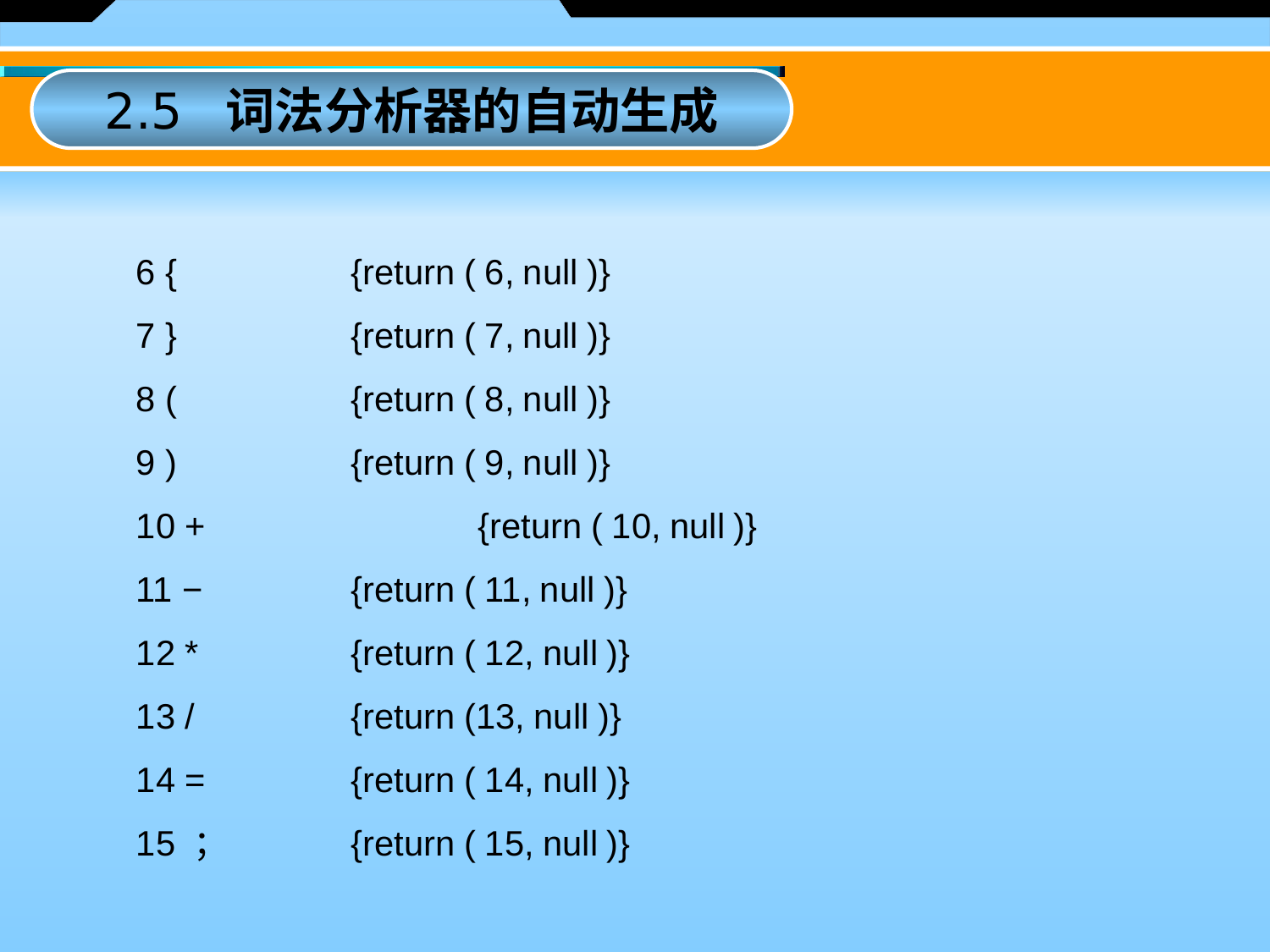

2.5  词法分析器的自动生成
    6 {              	{return ( 6, null )}
    7 }                	{return ( 7, null )}
    8 (                	{return ( 8, null )}
    9 )                	{return ( 9, null )}
    10 +               	{return ( 10, null )}
    11 −               	{return ( 11, null )}
    12 *               	{return ( 12, null )}
    13 /              	{return (13, null )}
    14 =              	{return ( 14, null )}
    15 ；             	{return ( 15, null )}